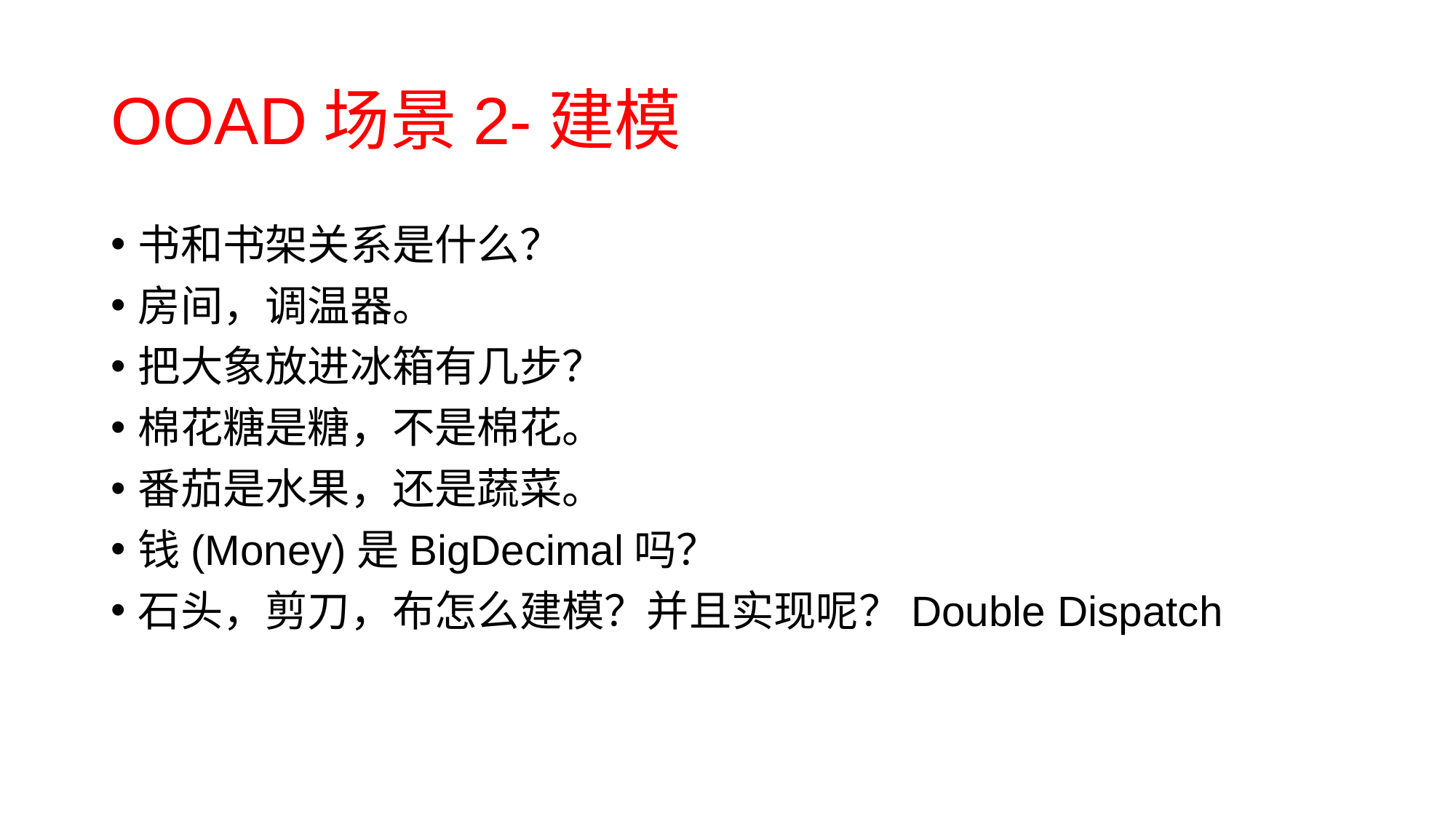

# OOAD场景2-建模
书和书架关系是什么？
房间，调温器。
把大象放进冰箱有几步？
棉花糖是糖，不是棉花。
番茄是水果，还是蔬菜。
钱(Money)是BigDecimal吗？
石头，剪刀，布怎么建模？并且实现呢？Double Dispatch